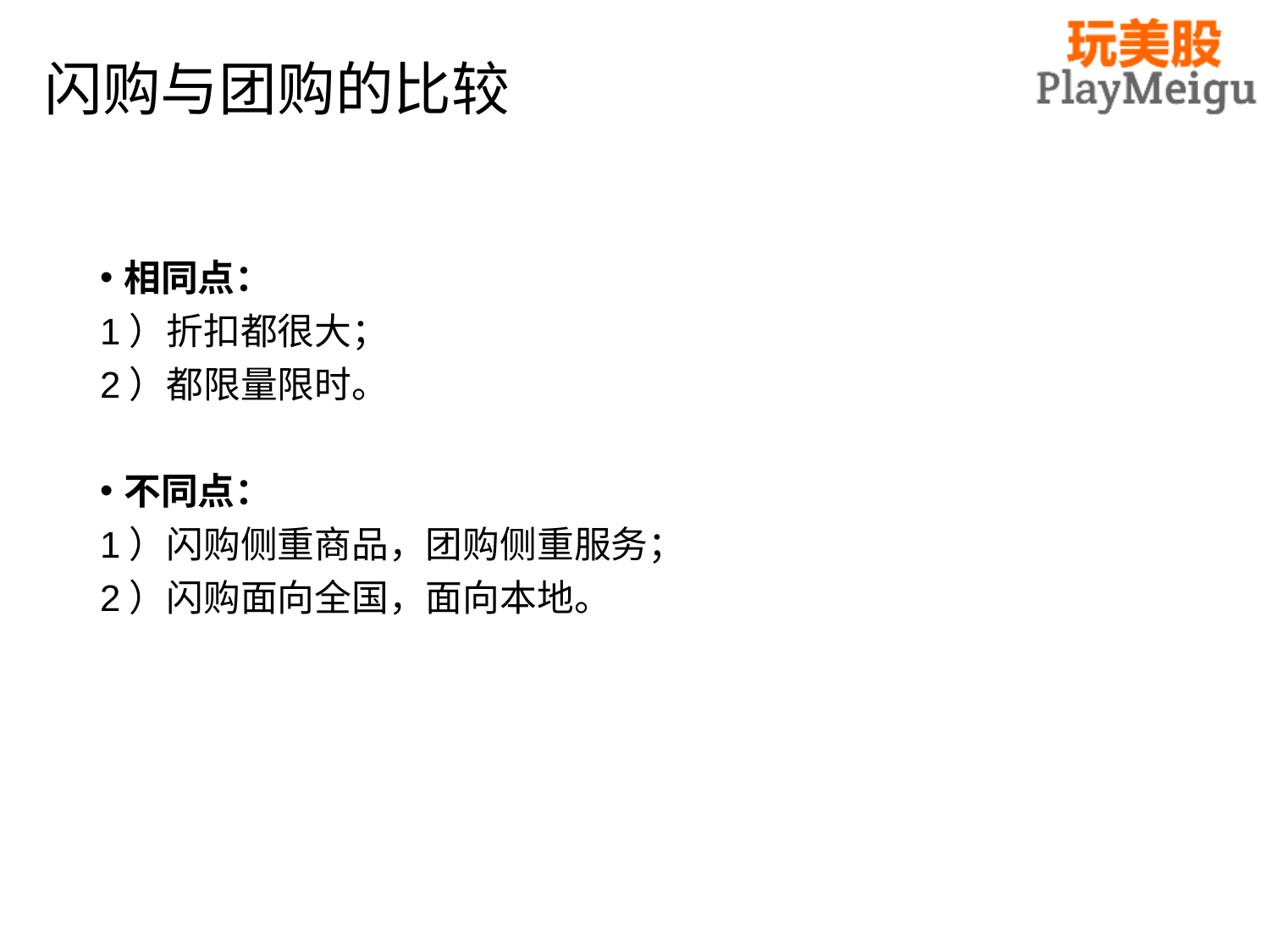

# 闪购与团购的比较
相同点：
1）折扣都很大；
2）都限量限时。

不同点：
1）闪购侧重商品，团购侧重服务；
2）闪购面向全国，面向本地。